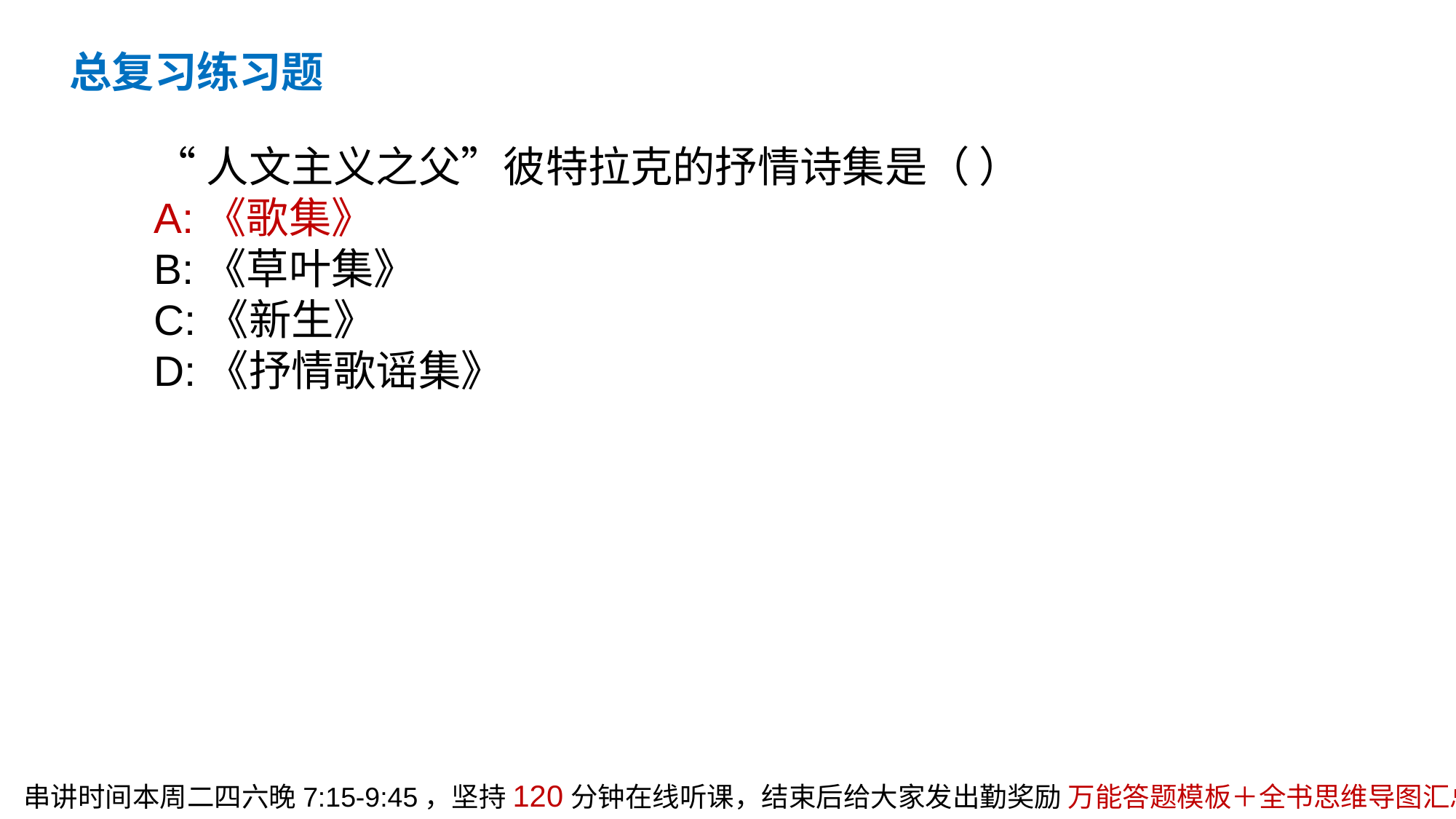

总复习练习题
“人文主义之父”彼特拉克的抒情诗集是（ ）
A:《歌集》
B:《草叶集》
C:《新生》
D:《抒情歌谣集》